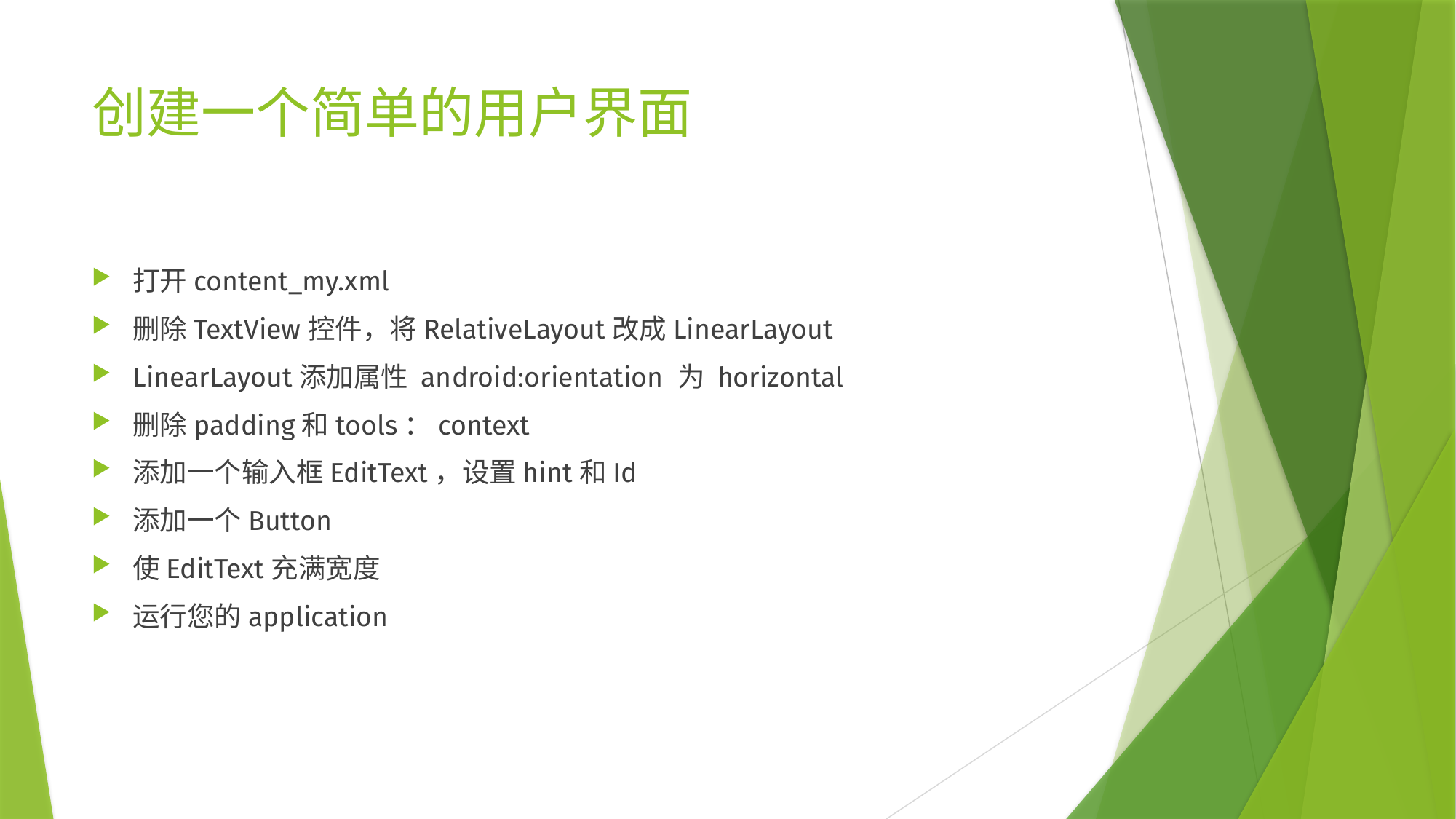

# 创建一个简单的用户界面
打开content_my.xml
删除TextView控件，将RelativeLayout改成LinearLayout
LinearLayout添加属性 android:orientation 为 horizontal
删除padding和tools：context
添加一个输入框EditText，设置hint和Id
添加一个Button
使EditText充满宽度
运行您的application